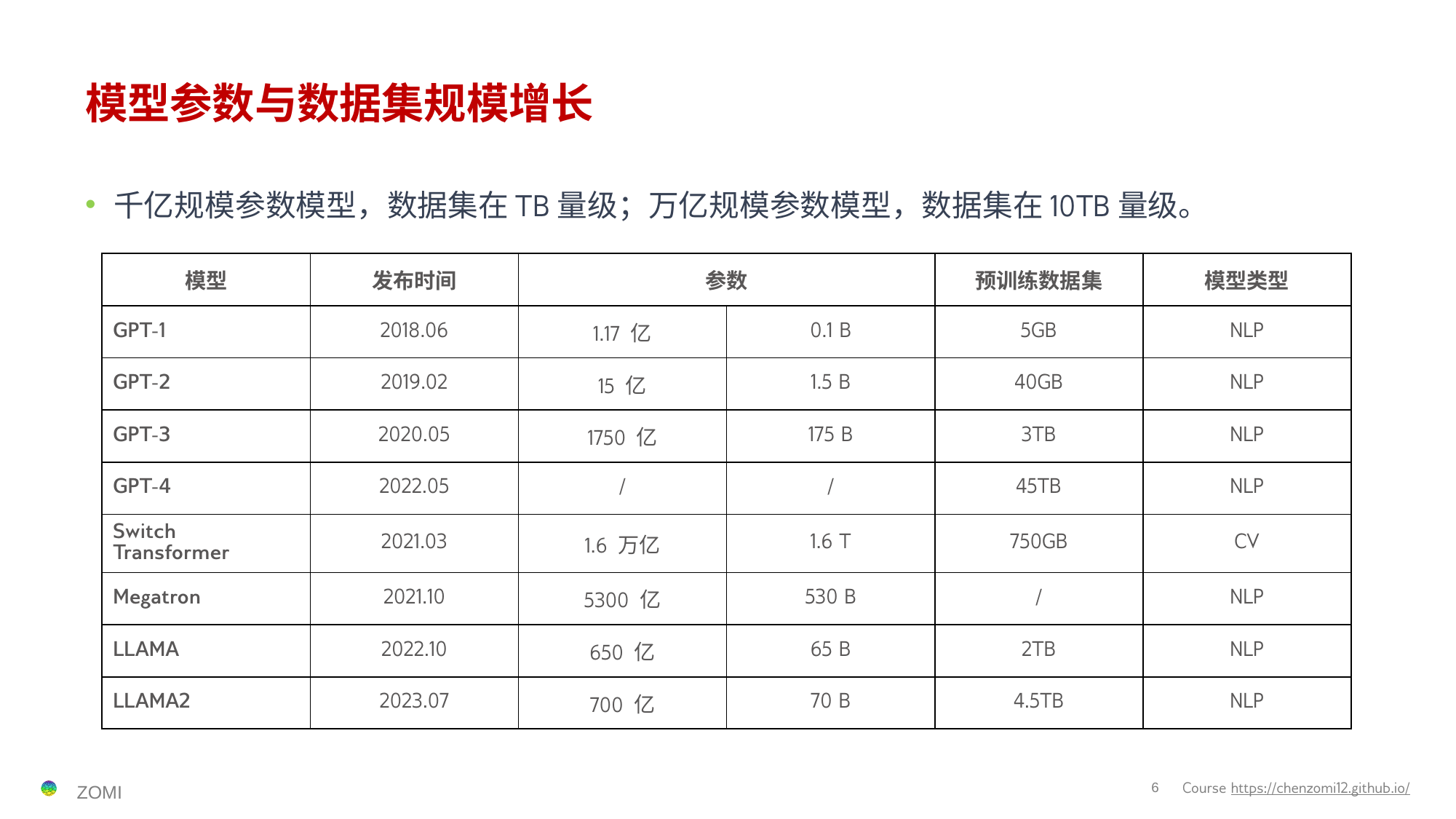

# 模型参数与数据集规模增长
千亿规模参数模型，数据集在TB量级；万亿规模参数模型，数据集在10TB量级。
| 模型 | 发布时间 | 参数 |  | 预训练数据集 | 模型类型 |
| --- | --- | --- | --- | --- | --- |
| GPT-1 | 2018.06 | 1.17 亿 | 0.1 B | 5GB | NLP |
| GPT-2 | 2019.02 | 15 亿 | 1.5 B | 40GB | NLP |
| GPT-3 | 2020.05 | 1750 亿 | 175 B | 3TB | NLP |
| GPT-4 | 2022.05 | / | / | 45TB | NLP |
| Switch Transformer | 2021.03 | 1.6 万亿 | 1.6 T | 750GB | CV |
| Megatron | 2021.10 | 5300 亿 | 530 B | / | NLP |
| LLAMA | 2022.10 | 650 亿 | 65 B | 2TB | NLP |
| LLAMA2 | 2023.07 | 700 亿 | 70 B | 4.5TB | NLP |